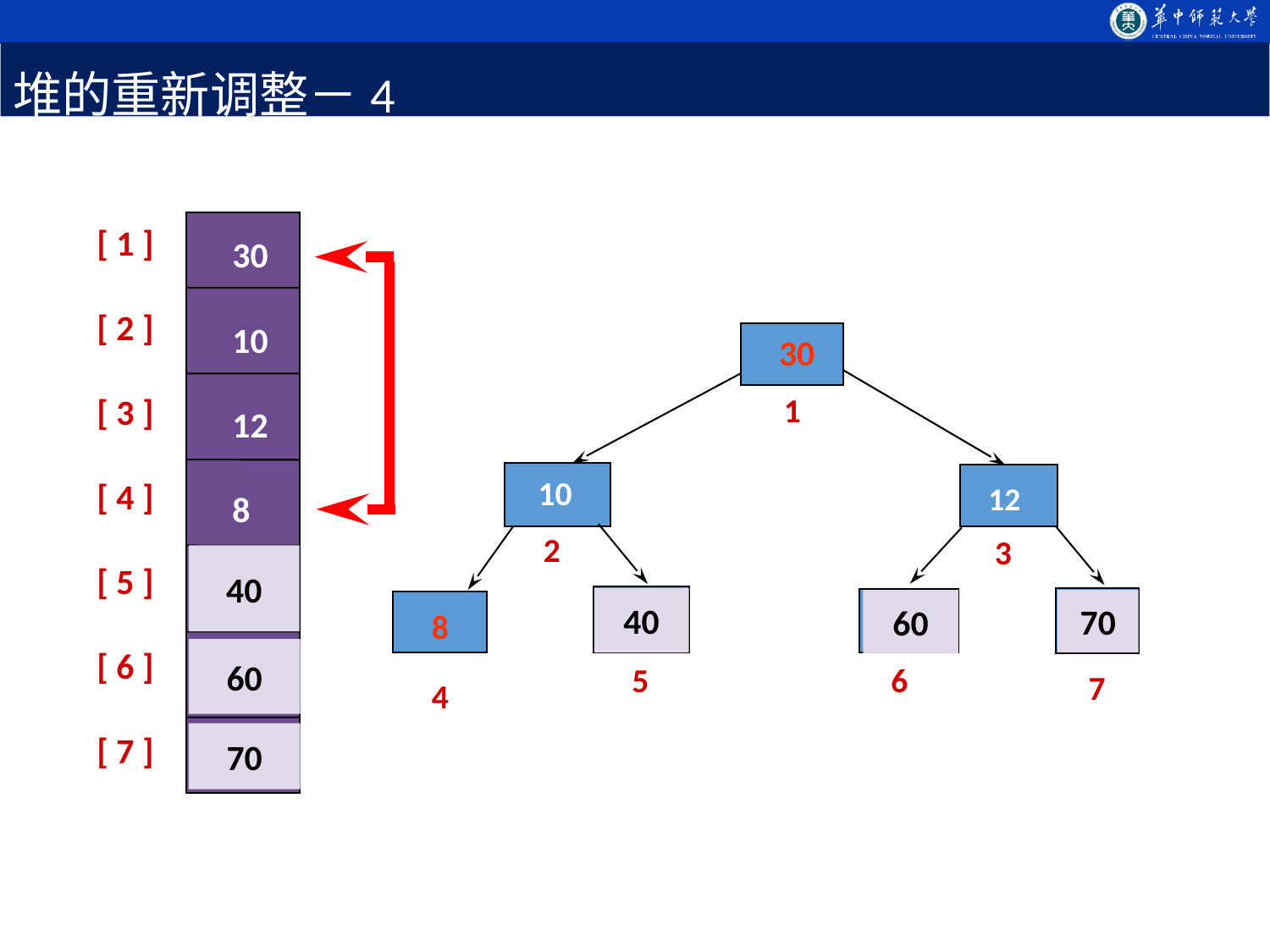

堆的重新调整－4

[ 1 ]

[ 2 ]

[ 3 ]

[ 4 ]

[ 5 ]

[ 6 ]

[ 7 ]

30

10

12

8

8

60

10

30

 1
 10

 12
 2

 3

40

40

60
70

10

 7
8
 60
8

4

60
 5
  6

70